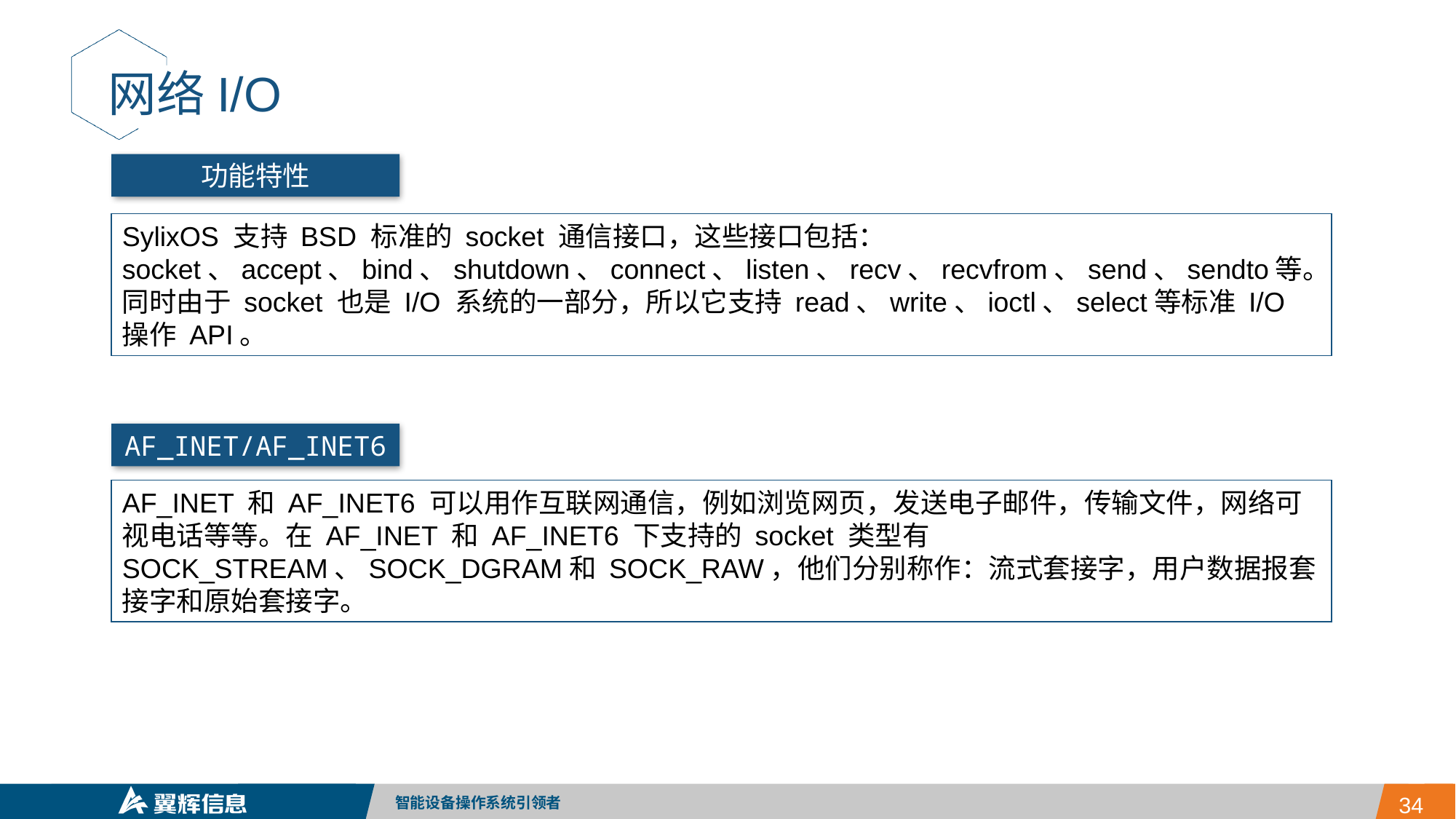

网络I/O
功能特性
SylixOS 支持 BSD 标准的 socket 通信接口，这些接口包括：socket、accept、bind、shutdown、connect、listen、recv、recvfrom、send、sendto等。同时由于 socket 也是 I/O 系统的一部分，所以它支持 read、write、ioctl、select等标准 I/O 操作 API。
AF_INET/AF_INET6
AF_INET 和 AF_INET6 可以用作互联网通信，例如浏览网页，发送电子邮件，传输文件，网络可视电话等等。在 AF_INET 和 AF_INET6 下支持的 socket 类型有SOCK_STREAM、SOCK_DGRAM和 SOCK_RAW，他们分别称作：流式套接字，用户数据报套接字和原始套接字。